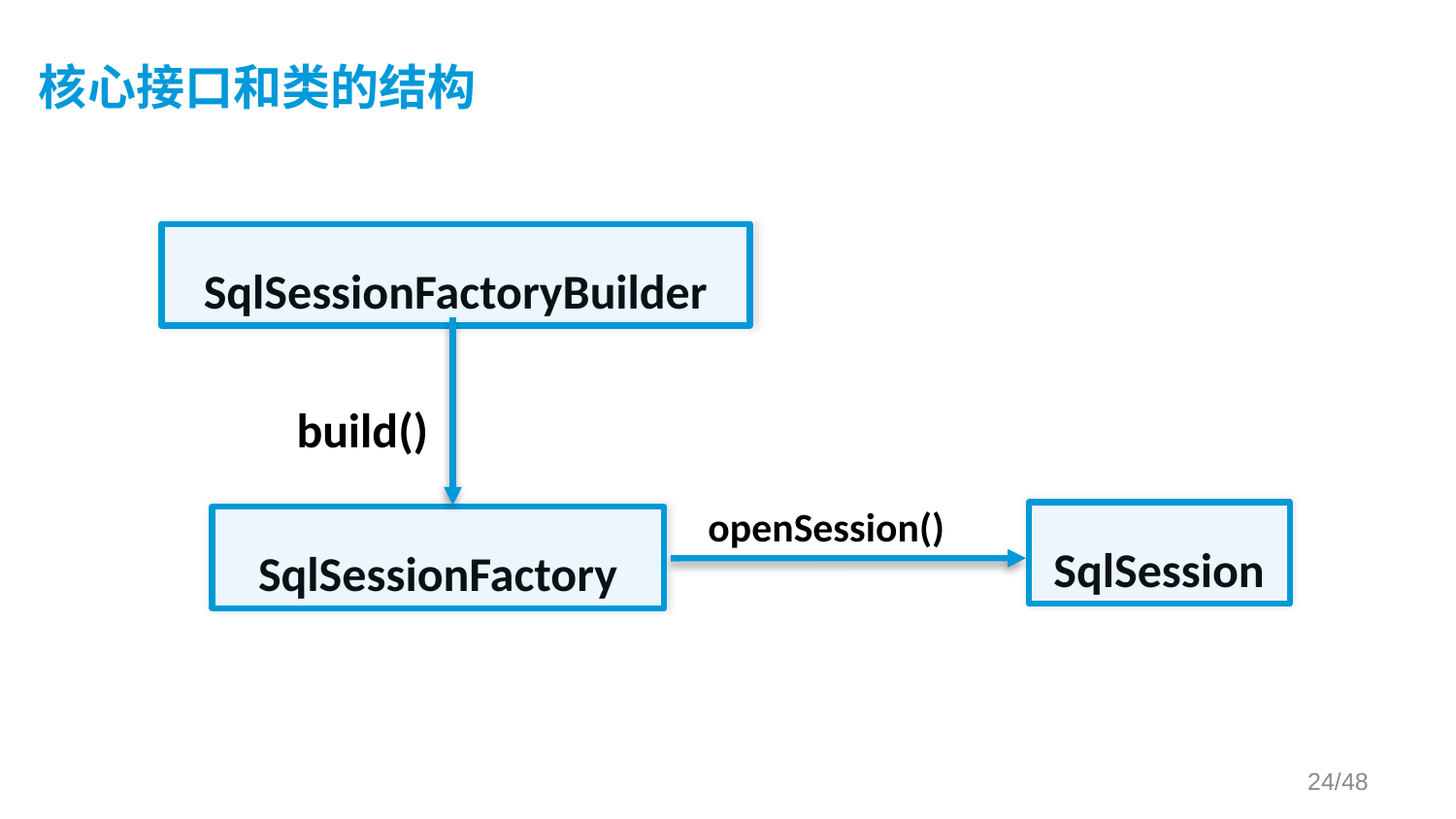

# 核心接口和类的结构
SqlSessionFactoryBuilder

build()
openSession()
SqlSession
SqlSessionFactory
24/48